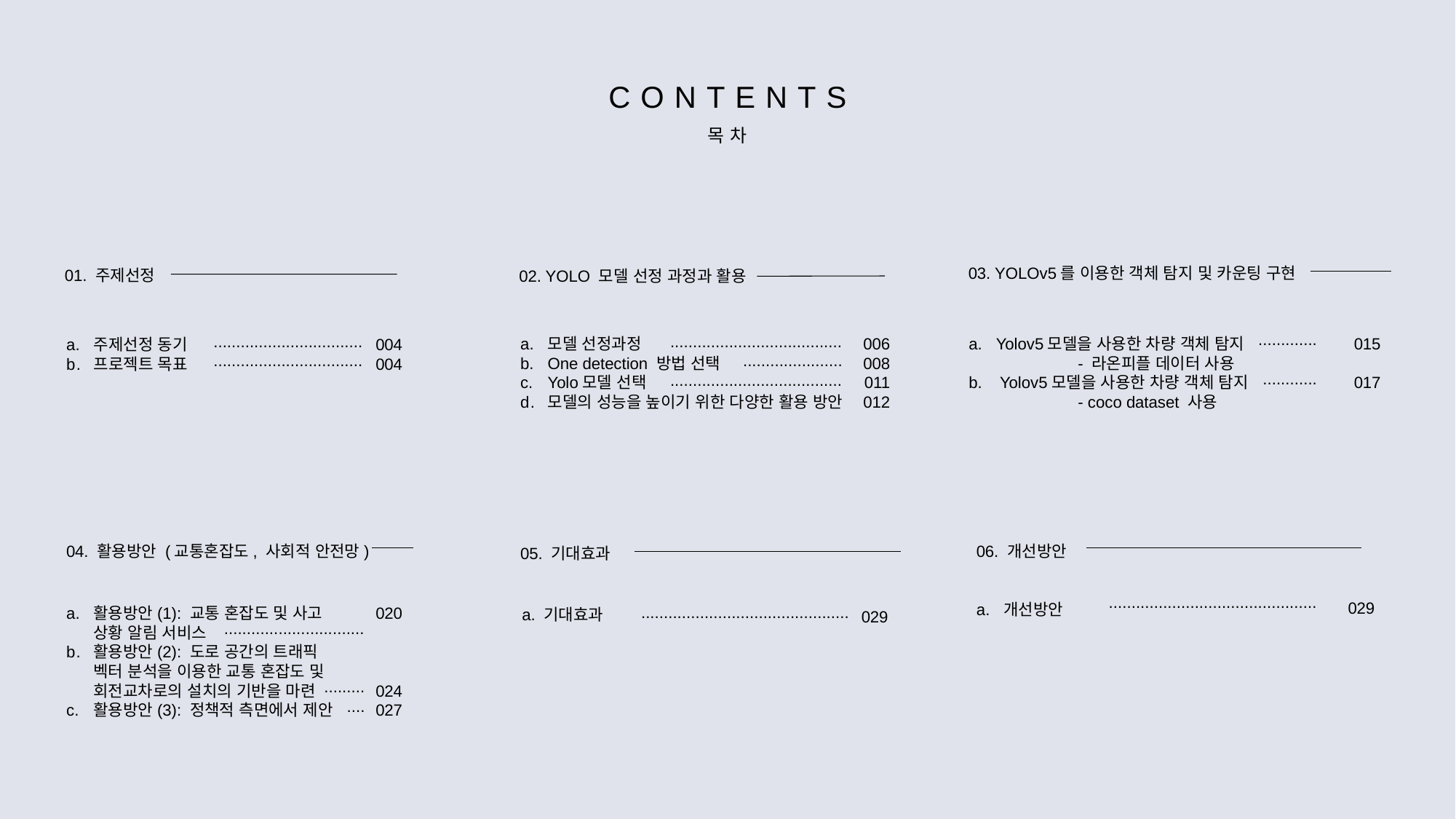

CONTENTS
목차
03. YOLOv5를 이용한 객체 탐지 및 카운팅 구현
01. 주제선정
02. YOLO 모델 선정 과정과 활용
.............

............

015

017

Yolov5모델을 사용한 차량 객체 탐지
	- 라온피플 데이터 사용
b.    Yolov5모델을 사용한 차량 객체 탐지
	- coco dataset 사용
.................................
.................................
주제선정 동기
프로젝트 목표
004
004
......................................
......................
......................................
006
008
011
012
모델 선정과정
One detection 방법 선택
Yolo모델 선택
모델의 성능을 높이기 위한 다양한 활용 방안
04. 활용방안 (교통혼잡도, 사회적 안전망)
06. 개선방안
05. 기대효과
..............................................
029
개선방안

...............................

.........
....
활용방안(1): 교통 혼잡도 및 사고 상황 알림 서비스
활용방안(2): 도로 공간의 트래픽 벡터 분석을 이용한 교통 혼잡도 및 회전교차로의 설치의 기반을 마련
활용방안(3): 정책적 측면에서 제안

020

024
027

..............................................
a. 기대효과
029